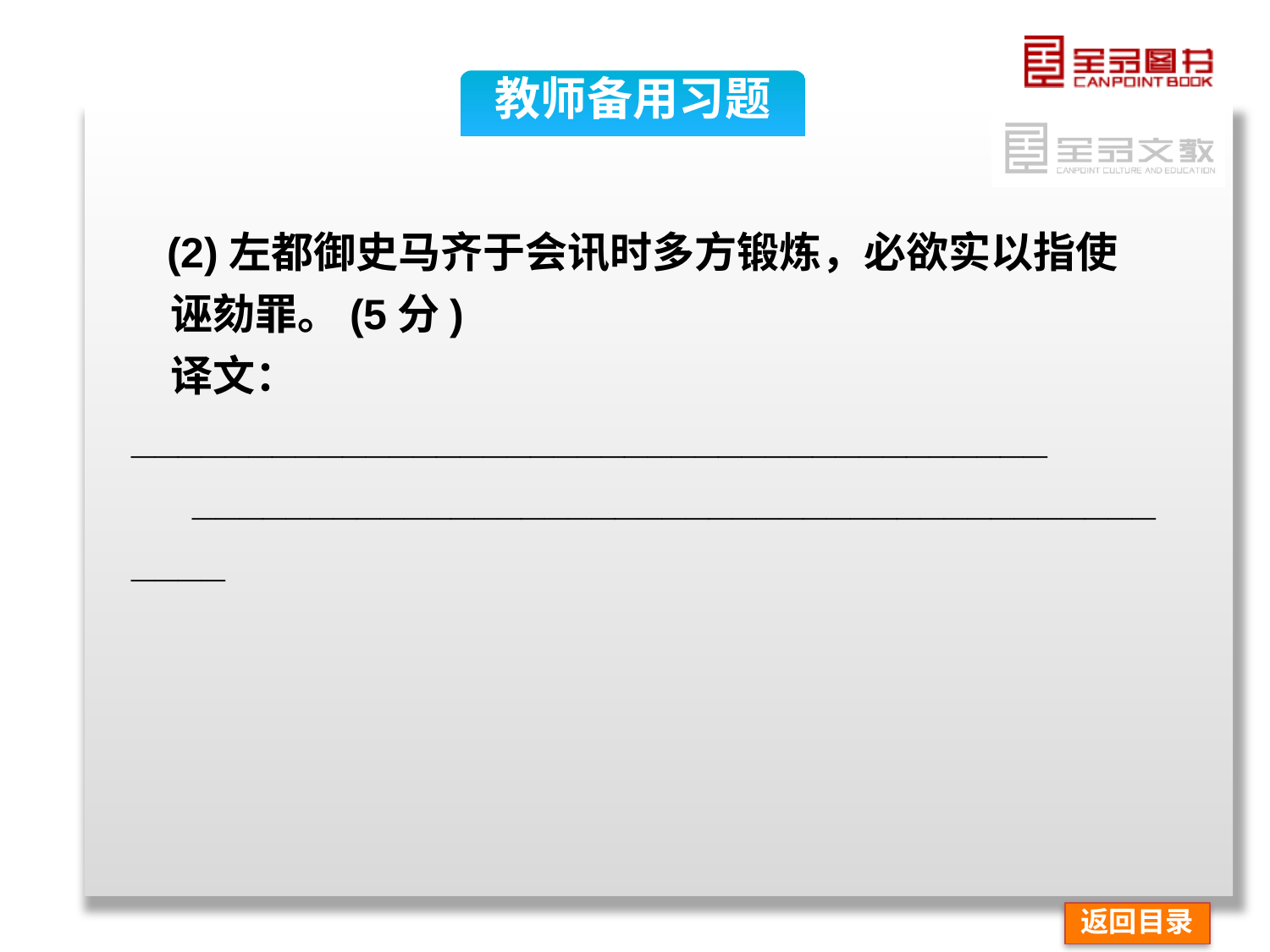

教师备用习题
   (2)左都御史马齐于会讯时多方锻炼，必欲实以指使
   诬劾罪。(5分)
   译文：_______________________________________
_____________________________________________
返回目录